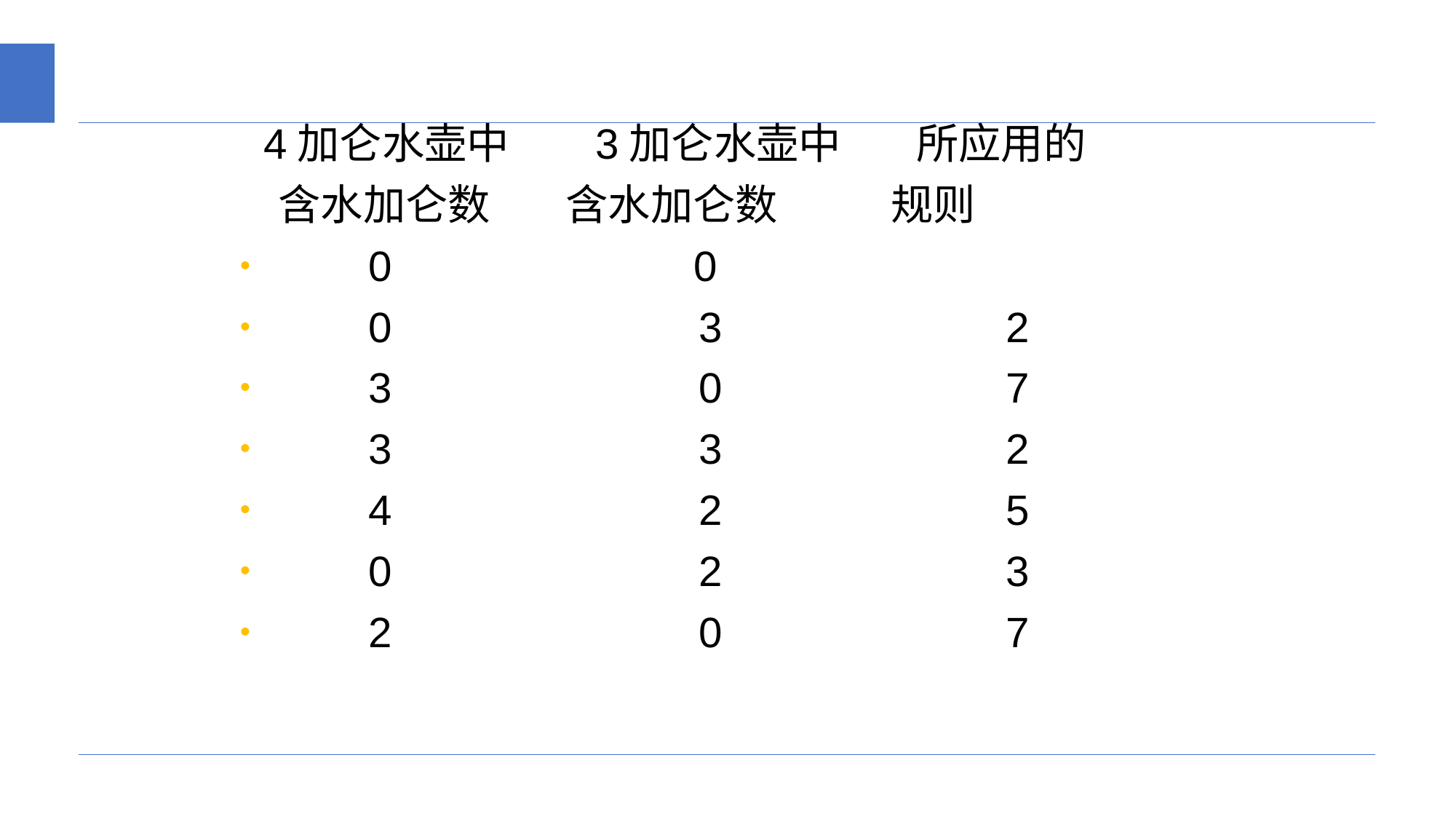

4加仑水壶中        3加仑水壶中        所应用的
   含水加仑数        含水加仑数            规则
          0                            0
          0                          3                        2
          3                          0                        7
          3                          3                        2
          4                          2                        5
          0                          2                        3
          2                          0                        7